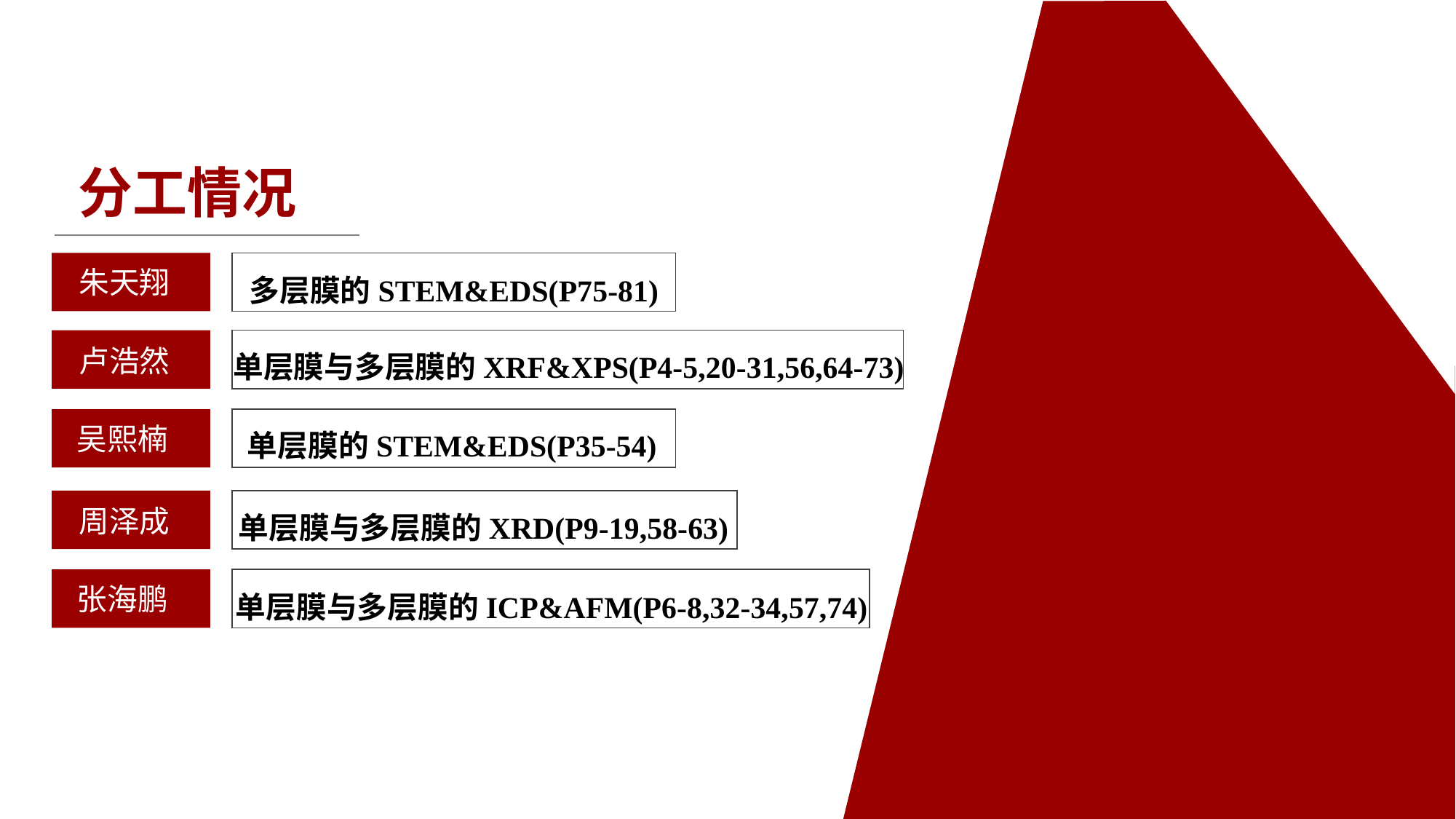

分工情况
多层膜的STEM&EDS(P75-81)

朱天翔
单层膜与多层膜的XRF&XPS(P4-5,20-31,56,64-73)

卢浩然
单层膜的STEM&EDS(P35-54)

吴熙楠
单层膜与多层膜的XRD(P9-19,58-63)

周泽成
单层膜与多层膜的ICP&AFM(P6-8,32-34,57,74)

张海鹏
第四章
83